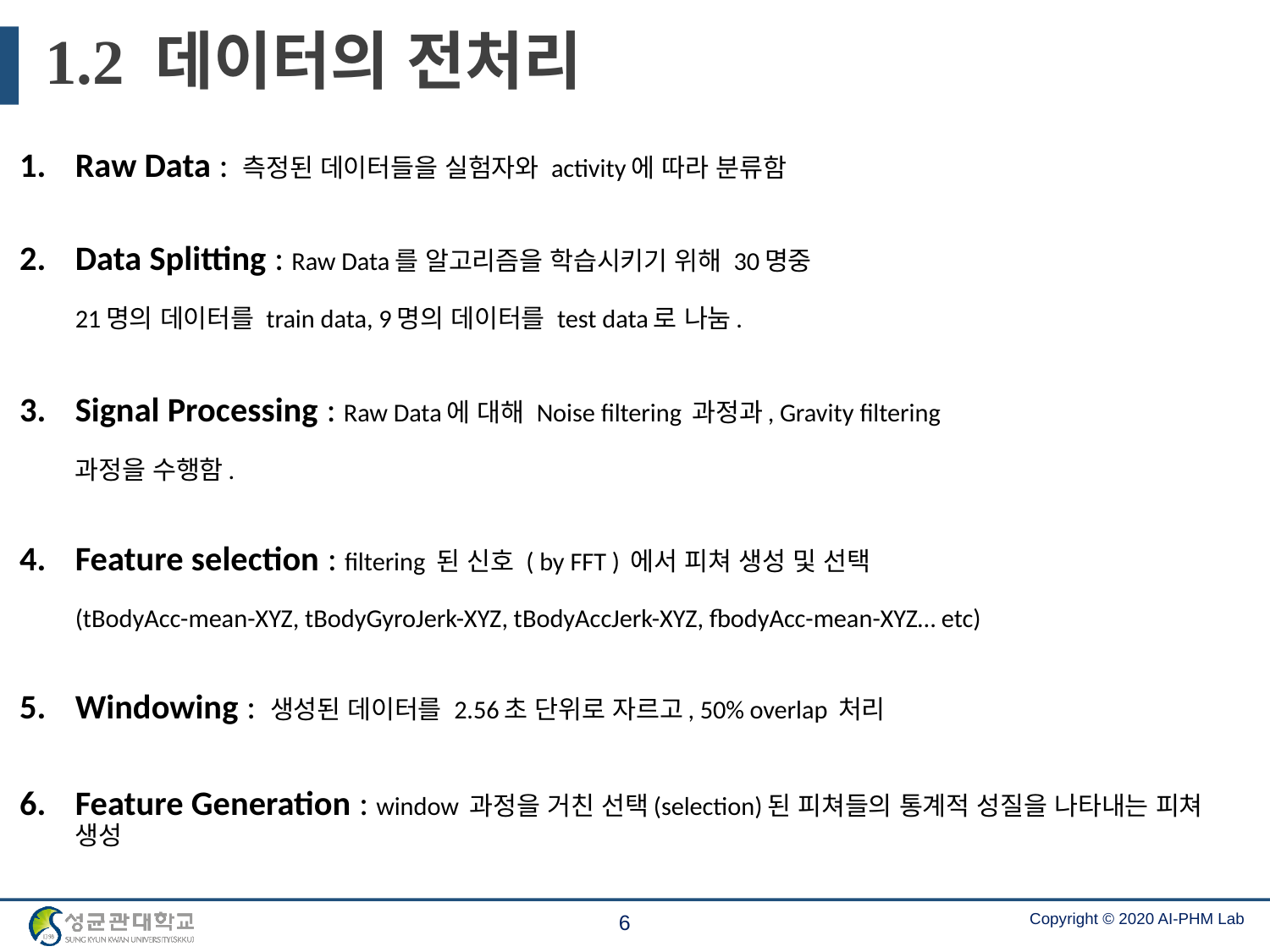

# 1.2 데이터의 전처리
Raw Data : 측정된 데이터들을 실험자와 activity에 따라 분류함

Data Splitting : Raw Data를 알고리즘을 학습시키기 위해 30명중
21명의 데이터를 train data, 9명의 데이터를 test data로 나눔.

Signal Processing : Raw Data에 대해 Noise filtering 과정과, Gravity filtering
과정을 수행함.

Feature selection : filtering 된 신호 ( by FFT ) 에서 피쳐 생성 및 선택
(tBodyAcc-mean-XYZ, tBodyGyroJerk-XYZ, tBodyAccJerk-XYZ, fbodyAcc-mean-XYZ… etc)

Windowing : 생성된 데이터를 2.56초 단위로 자르고, 50% overlap 처리

Feature Generation : window 과정을 거친 선택(selection)된 피쳐들의 통계적 성질을 나타내는 피쳐 생성